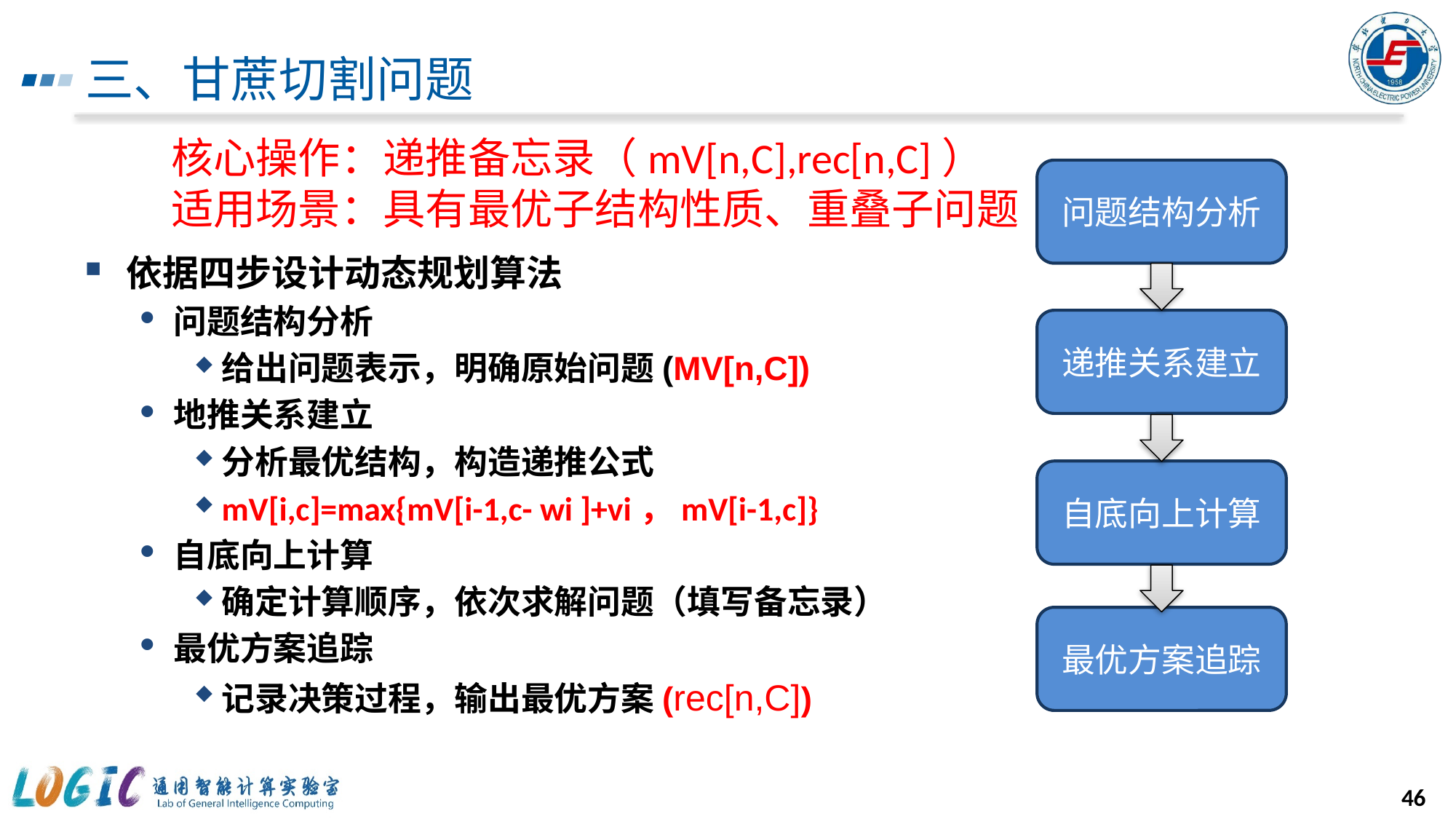

# 三、甘蔗切割问题
核心操作：递推备忘录（mV[n,C],rec[n,C]）
适用场景：具有最优子结构性质、重叠子问题

依据四步设计动态规划算法
问题结构分析
给出问题表示，明确原始问题(MV[n,C])
地推关系建立
分析最优结构，构造递推公式
mV[i,c]=max{mV[i-1,c- wi ]+vi，mV[i-1,c]}
自底向上计算
确定计算顺序，依次求解问题（填写备忘录）
最优方案追踪
记录决策过程，输出最优方案(rec[n,C])

问题结构分析

递推关系建立

自底向上计算

最优方案追踪
46